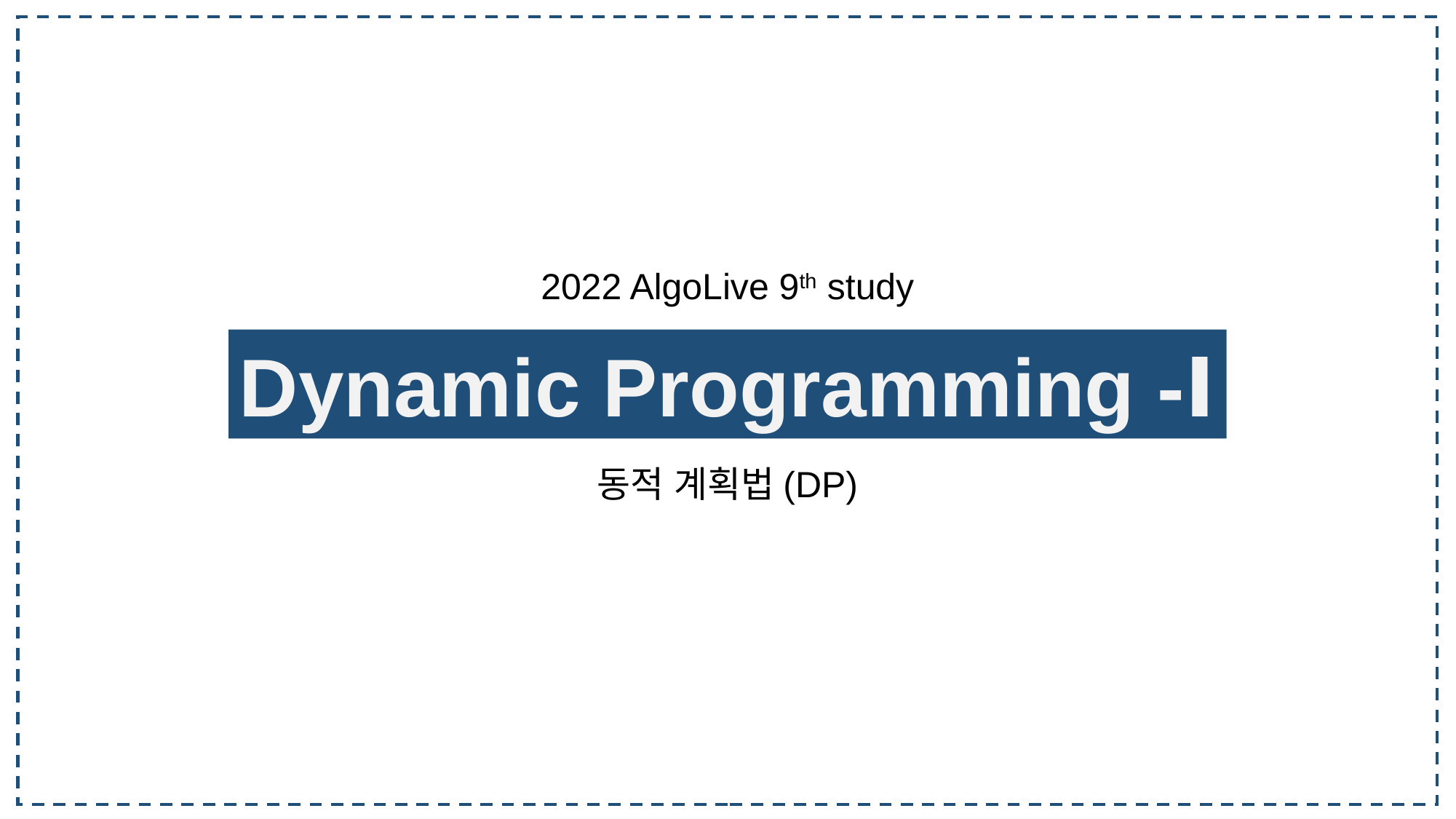

2022 AlgoLive 9th study
Dynamic Programming -Ⅰ
동적 계획법(DP)